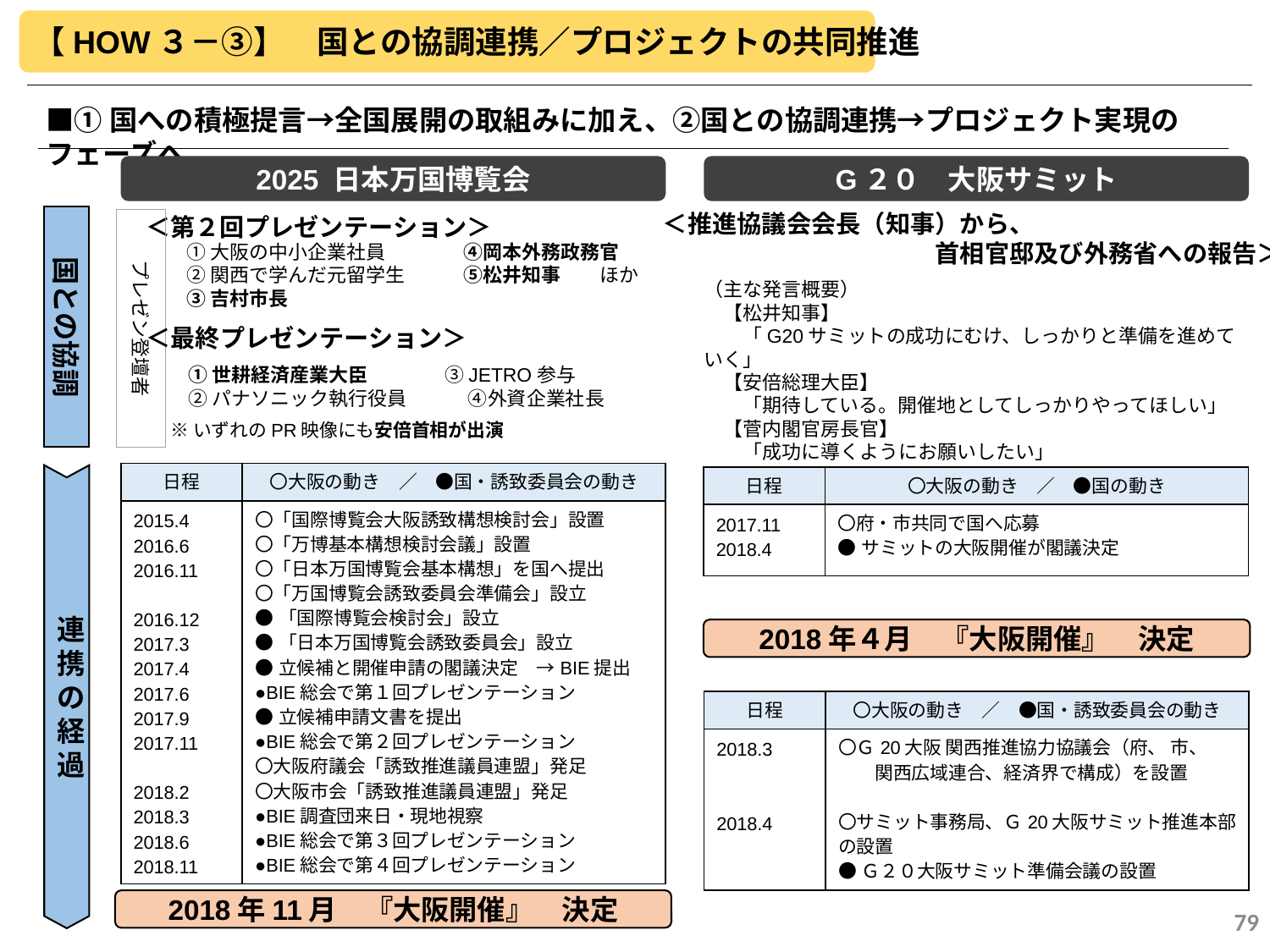

【HOW３－③】　国との協調連携／プロジェクトの共同推進
■①国への積極提言→全国展開の取組みに加え、②国との協調連携→プロジェクト実現のフェーズへ
2025 日本万国博覧会
G２０　大阪サミット
＜推進協議会会長（知事）から、
　　　　　　　　　　　首相官邸及び外務省への報告＞
＜第２回プレゼンテーション＞
国との協調
プレゼン登壇者
①大阪の中小企業社員　　　　④岡本外務政務官
②関西で学んだ元留学生　　　⑤松井知事　　ほか
③吉村市長
（主な発言概要）
　【松井知事】
　　「G20サミットの成功にむけ、しっかりと準備を進めていく」
　【安倍総理大臣】
　　「期待している。開催地としてしっかりやってほしい」
　【菅内閣官房長官】
　　「成功に導くようにお願いしたい」
＜最終プレゼンテーション＞
①世耕経済産業大臣　　    　③JETRO参与
②パナソニック執行役員　 　    ④外資企業社長
※いずれのPR映像にも安倍首相が出演
| 日程 | 〇大阪の動き　／　●国・誘致委員会の動き |
| --- | --- |
| 2015.4 2016.6 2016.11 2016.12 2017.3 2017.4 2017.6 2017.9 2017.11 2018.2 2018.3 2018.6 2018.11 | 〇「国際博覧会大阪誘致構想検討会」設置 〇「万博基本構想検討会議」設置 〇「日本万国博覧会基本構想」を国へ提出 〇「万国博覧会誘致委員会準備会」設立 ●「国際博覧会検討会」設立 ●「日本万国博覧会誘致委員会」設立 ●立候補と開催申請の閣議決定　→BIE提出 ●BIE総会で第１回プレゼンテーション ●立候補申請文書を提出 ●BIE総会で第２回プレゼンテーション 〇大阪府議会「誘致推進議員連盟」発足 〇大阪市会「誘致推進議員連盟」発足 ●BIE調査団来日・現地視察 ●BIE総会で第３回プレゼンテーション ●BIE総会で第４回プレゼンテーション |
| 日程 | 〇大阪の動き　／　●国の動き |
| --- | --- |
| 2017.11 2018.4 | 〇府・市共同で国へ応募 ●サミットの大阪開催が閣議決定 |
2018年４月　『大阪開催』　決定
連携の経過
| 日程 | 〇大阪の動き　／　●国・誘致委員会の動き |
| --- | --- |
| 2018.3 2018.4 | 〇Ｇ20大阪 関西推進協力協議会（府、 市、 　　関西広域連合、経済界で構成）を設置 〇サミット事務局、Ｇ20大阪サミット推進本部の設置 ●Ｇ２０大阪サミット準備会議の設置 |
2018年11月　『大阪開催』　決定
79